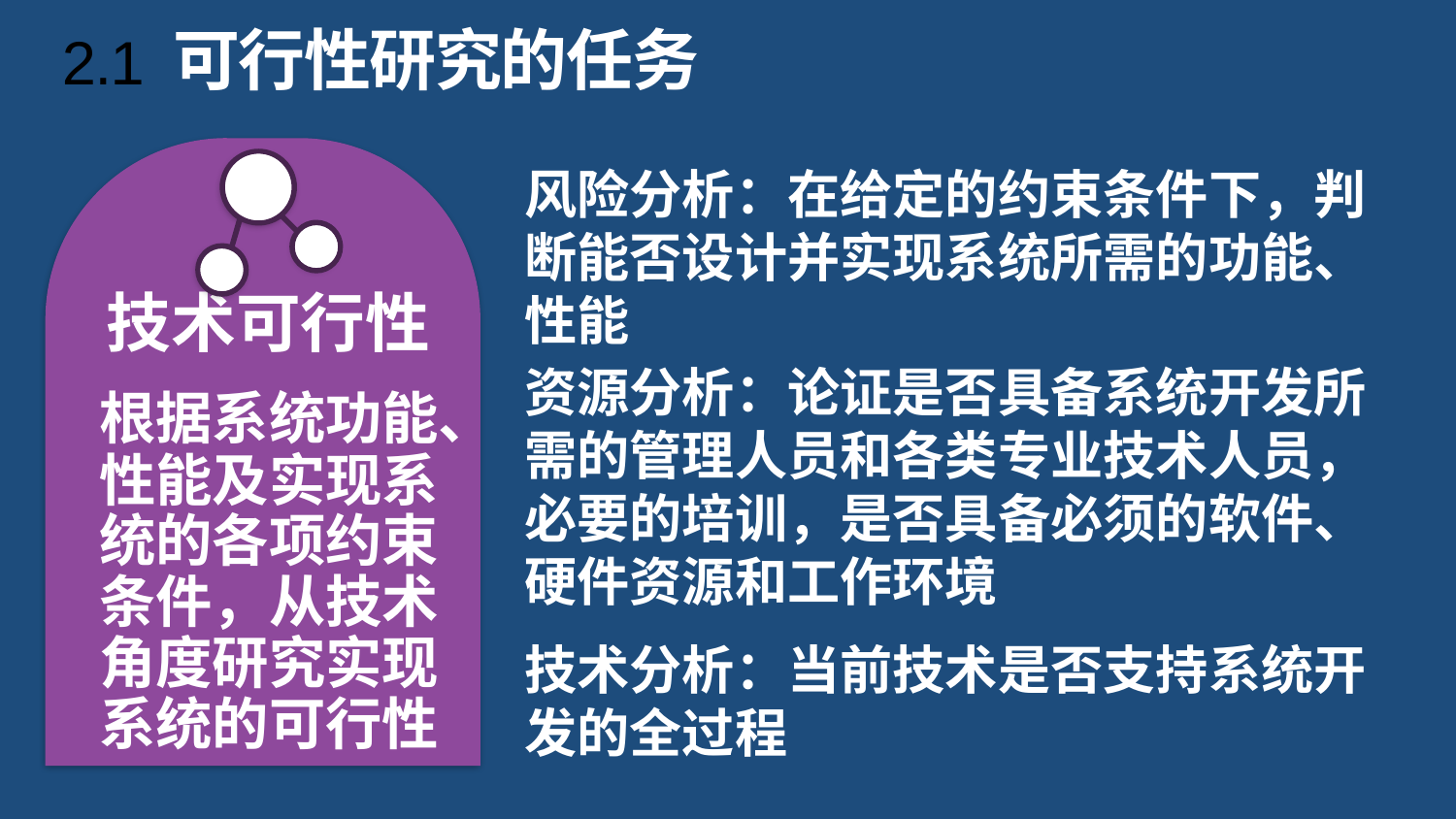

# 2.1 可行性研究的任务

风险分析：在给定的约束条件下，判断能否设计并实现系统所需的功能、性能
技术可行性
根据系统功能、性能及实现系统的各项约束条件，从技术角度研究实现系统的可行性

资源分析：论证是否具备系统开发所需的管理人员和各类专业技术人员，必要的培训，是否具备必须的软件、硬件资源和工作环境
技术分析：当前技术是否支持系统开发的全过程